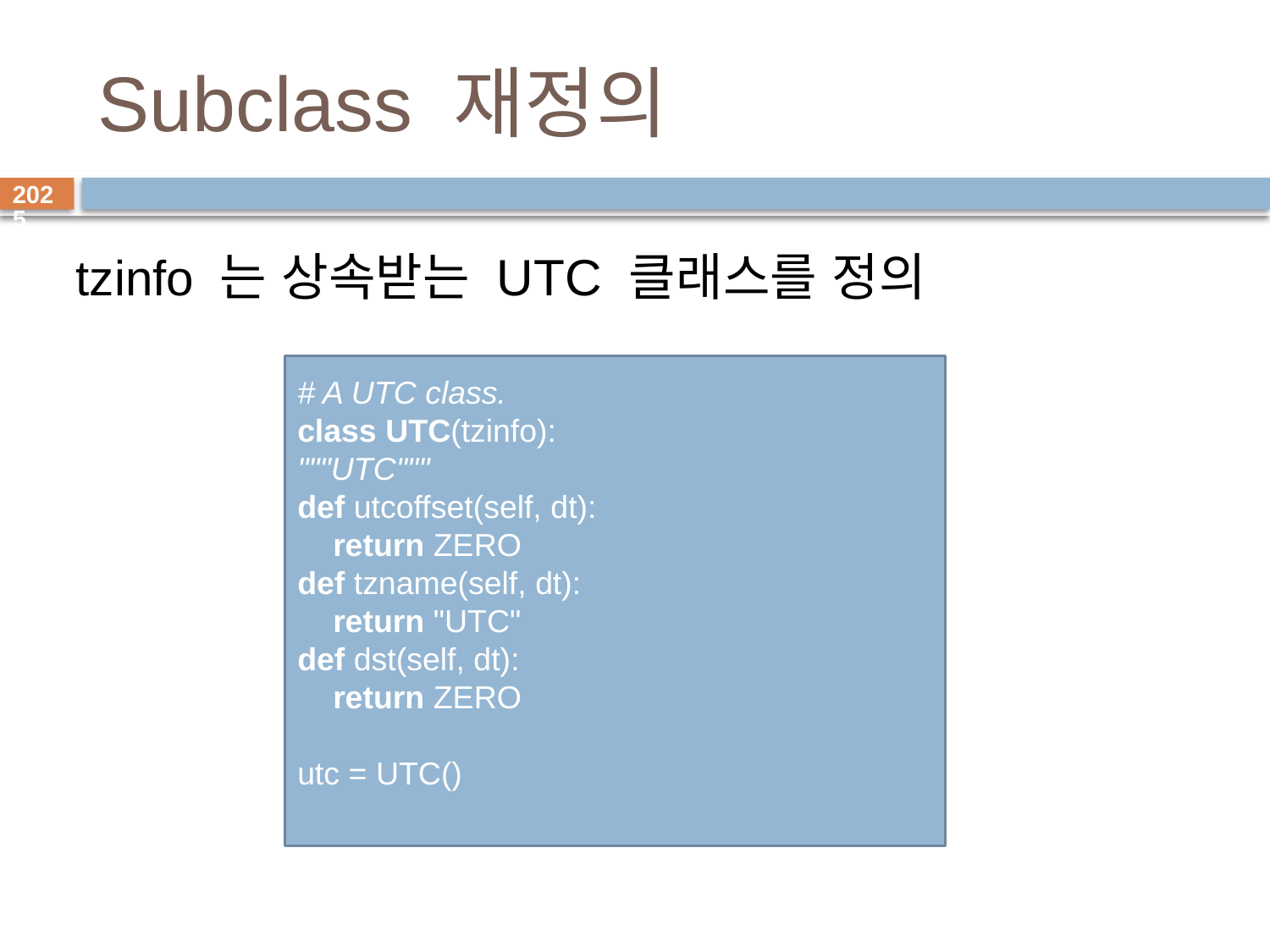

# Subclass 재정의
2025
tzinfo 는 상속받는 UTC 클래스를 정의
# A UTC class.
class UTC(tzinfo):
"""UTC"""
def utcoffset(self, dt):
    return ZERO
def tzname(self, dt):
    return "UTC"
def dst(self, dt):
    return ZERO

utc = UTC()